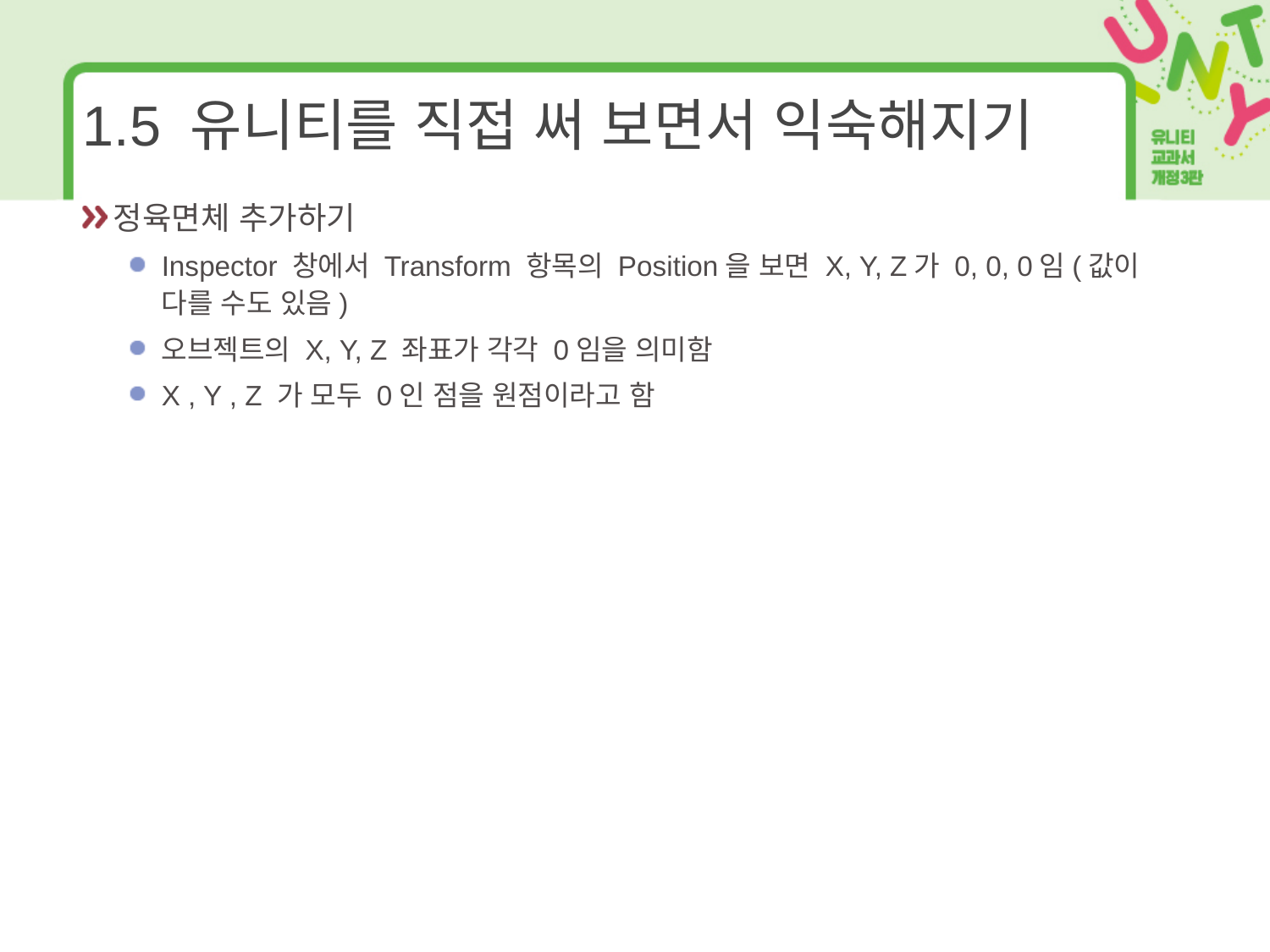

# 1.5 유니티를 직접 써 보면서 익숙해지기
정육면체 추가하기
Inspector 창에서 Transform 항목의 Position을 보면 X, Y, Z가 0, 0, 0임(값이 다를 수도 있음)
오브젝트의 X, Y, Z 좌표가 각각 0임을 의미함
X , Y , Z 가 모두 0인 점을 원점이라고 함